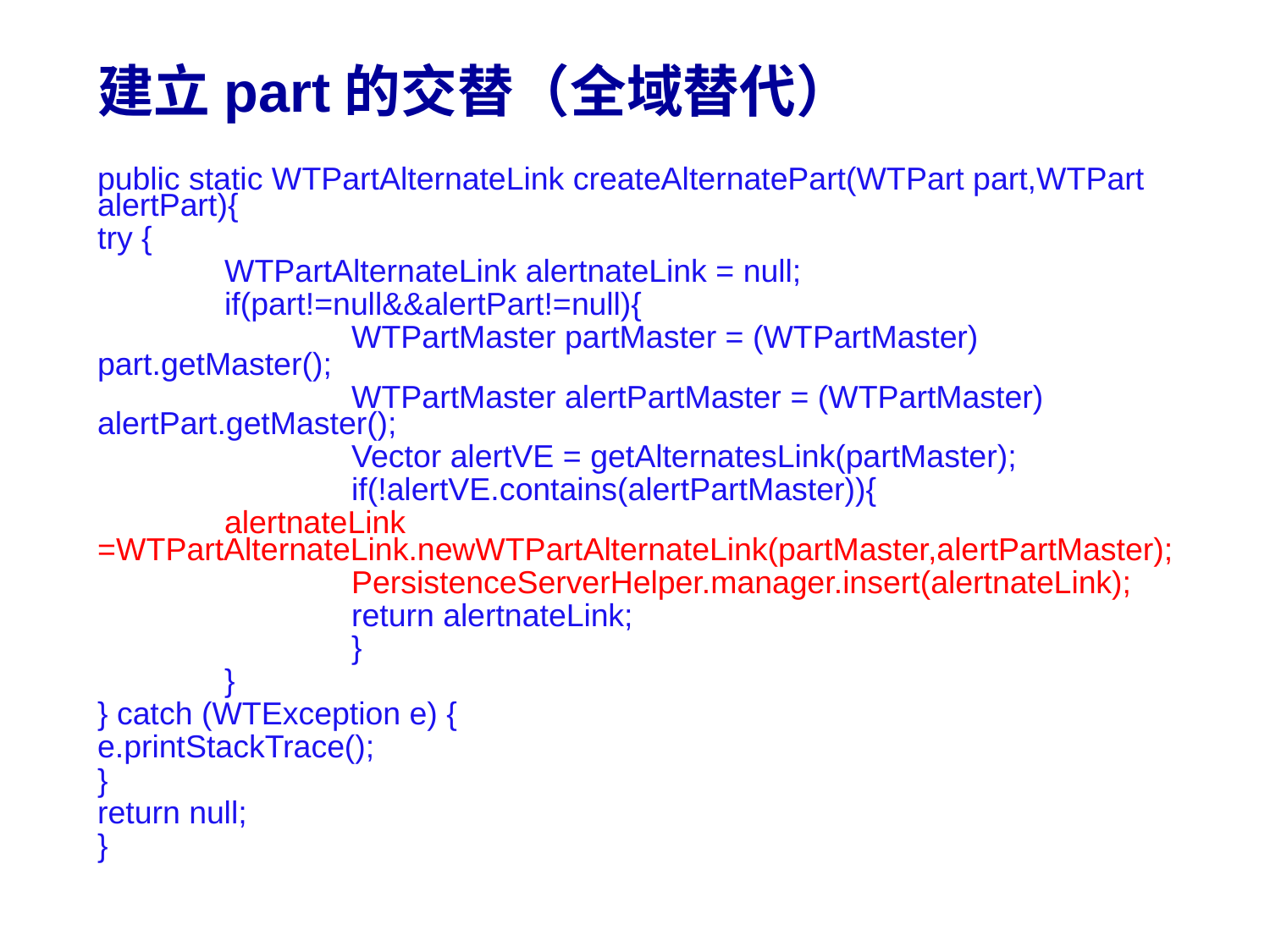

# 建立part的交替（全域替代）
public static WTPartAlternateLink createAlternatePart(WTPart part,WTPart alertPart){
try {
	WTPartAlternateLink alertnateLink = null;
	if(part!=null&&alertPart!=null){
		WTPartMaster partMaster = (WTPartMaster) part.getMaster();
		WTPartMaster alertPartMaster = (WTPartMaster) alertPart.getMaster();
		Vector alertVE = getAlternatesLink(partMaster);
		if(!alertVE.contains(alertPartMaster)){
	alertnateLink =WTPartAlternateLink.newWTPartAlternateLink(partMaster,alertPartMaster);
		PersistenceServerHelper.manager.insert(alertnateLink);
		return alertnateLink;
		}
	}
} catch (WTException e) {
e.printStackTrace();
}
return null;
}